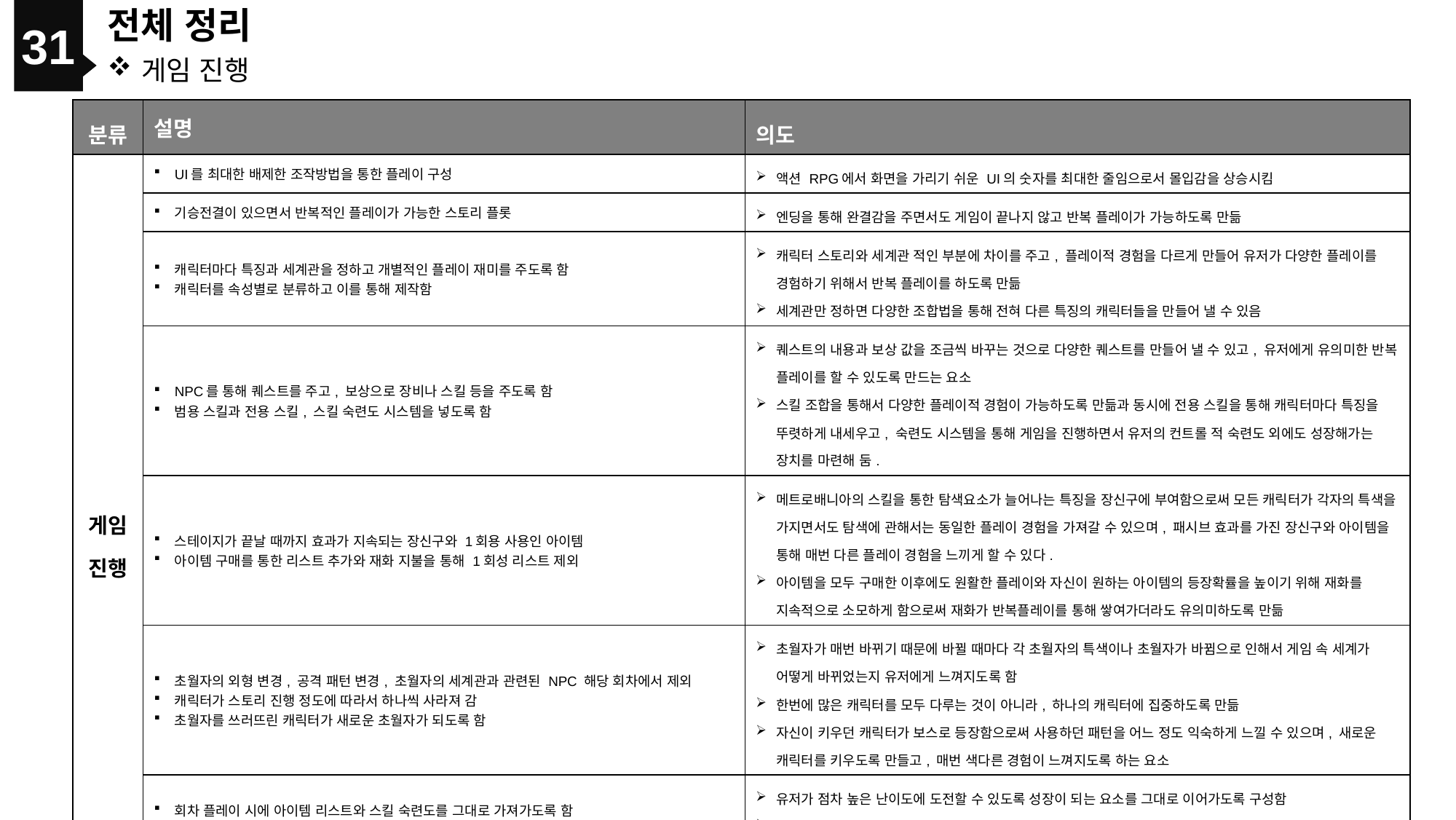

31
전체 정리
게임 진행
| 분류 | 설명 | 의도 |
| --- | --- | --- |
| 게임 진행 | UI를 최대한 배제한 조작방법을 통한 플레이 구성 | 액션 RPG에서 화면을 가리기 쉬운 UI의 숫자를 최대한 줄임으로서 몰입감을 상승시킴 |
|  | 기승전결이 있으면서 반복적인 플레이가 가능한 스토리 플롯 | 엔딩을 통해 완결감을 주면서도 게임이 끝나지 않고 반복 플레이가 가능하도록 만듦 |
|  | 캐릭터마다 특징과 세계관을 정하고 개별적인 플레이 재미를 주도록 함 캐릭터를 속성별로 분류하고 이를 통해 제작함 | 캐릭터 스토리와 세계관 적인 부분에 차이를 주고, 플레이적 경험을 다르게 만들어 유저가 다양한 플레이를 경험하기 위해서 반복 플레이를 하도록 만듦 세계관만 정하면 다양한 조합법을 통해 전혀 다른 특징의 캐릭터들을 만들어 낼 수 있음 |
|  | NPC를 통해 퀘스트를 주고, 보상으로 장비나 스킬 등을 주도록 함 범용 스킬과 전용 스킬, 스킬 숙련도 시스템을 넣도록 함 | 퀘스트의 내용과 보상 값을 조금씩 바꾸는 것으로 다양한 퀘스트를 만들어 낼 수 있고, 유저에게 유의미한 반복 플레이를 할 수 있도록 만드는 요소 스킬 조합을 통해서 다양한 플레이적 경험이 가능하도록 만듦과 동시에 전용 스킬을 통해 캐릭터마다 특징을 뚜렷하게 내세우고, 숙련도 시스템을 통해 게임을 진행하면서 유저의 컨트롤 적 숙련도 외에도 성장해가는 장치를 마련해 둠. |
|  | 스테이지가 끝날 때까지 효과가 지속되는 장신구와 1회용 사용인 아이템 아이템 구매를 통한 리스트 추가와 재화 지불을 통해 1회성 리스트 제외 | 메트로배니아의 스킬을 통한 탐색요소가 늘어나는 특징을 장신구에 부여함으로써 모든 캐릭터가 각자의 특색을 가지면서도 탐색에 관해서는 동일한 플레이 경험을 가져갈 수 있으며, 패시브 효과를 가진 장신구와 아이템을 통해 매번 다른 플레이 경험을 느끼게 할 수 있다. 아이템을 모두 구매한 이후에도 원활한 플레이와 자신이 원하는 아이템의 등장확률을 높이기 위해 재화를 지속적으로 소모하게 함으로써 재화가 반복플레이를 통해 쌓여가더라도 유의미하도록 만듦 |
|  | 초월자의 외형 변경, 공격 패턴 변경, 초월자의 세계관과 관련된 NPC 해당 회차에서 제외 캐릭터가 스토리 진행 정도에 따라서 하나씩 사라져 감 초월자를 쓰러뜨린 캐릭터가 새로운 초월자가 되도록 함 | 초월자가 매번 바뀌기 때문에 바뀔 때마다 각 초월자의 특색이나 초월자가 바뀜으로 인해서 게임 속 세계가 어떻게 바뀌었는지 유저에게 느껴지도록 함 한번에 많은 캐릭터를 모두 다루는 것이 아니라, 하나의 캐릭터에 집중하도록 만듦 자신이 키우던 캐릭터가 보스로 등장함으로써 사용하던 패턴을 어느 정도 익숙하게 느낄 수 있으며, 새로운 캐릭터를 키우도록 만들고, 매번 색다른 경험이 느껴지도록 하는 요소 |
|  | 회차 플레이 시에 아이템 리스트와 스킬 숙련도를 그대로 가져가도록 함 메인 스토리는 동일하지만, 스테이지에서 겪을 수 있는 경험을 다양하게 준비하면서 각 스테이지에 들어갈 수 있는 조건을 걸어둠 이전 회차에서 클리어 했던 스테이지의 경우 조건과 관계없이 등장하지 않도록 함 한 회차에 스테이지는 5개로 고정 | 유저가 점차 높은 난이도에 도전할 수 있도록 성장이 되는 요소를 그대로 이어가도록 구성함 유저가 반복플레이를 통해 조건을 파악하고 다양한 경험을 하도록 하는 요소 유저가 조건을 모르고 플레이를 하더라도 매번 다른 플레이 경험을 가져갈 수 있으며, 다양한 스테이지를 경험하게 하도록 구성 이후 캐릭터 추가에도 게임의 전체적인 플레이 타임이 늘어나는 것을 방지 |